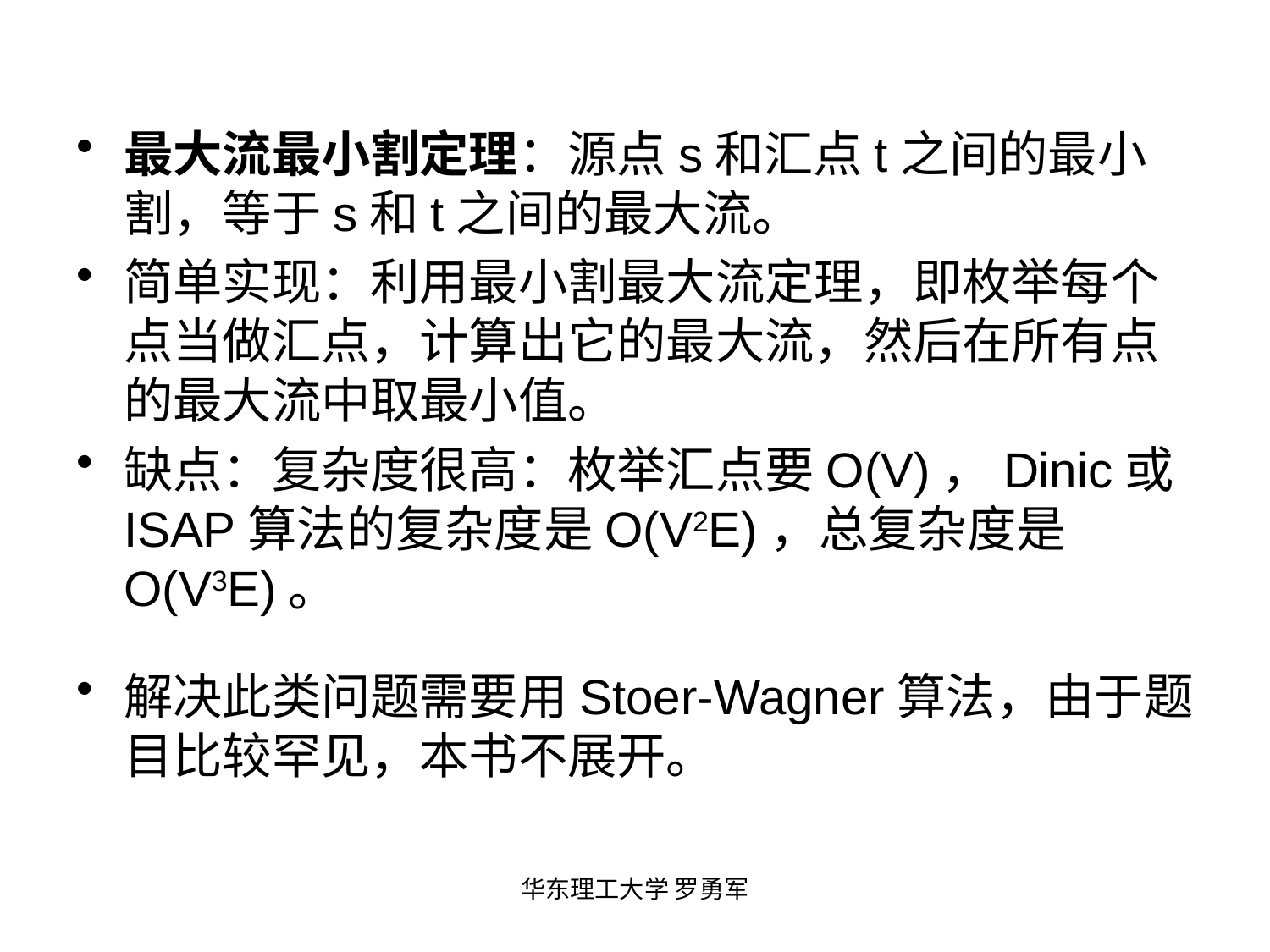

最大流最小割定理：源点s和汇点t之间的最小割，等于s和t之间的最大流。
简单实现：利用最小割最大流定理，即枚举每个点当做汇点，计算出它的最大流，然后在所有点的最大流中取最小值。
缺点：复杂度很高：枚举汇点要O(V)，Dinic或ISAP算法的复杂度是O(V2E)，总复杂度是O(V3E)。

解决此类问题需要用Stoer-Wagner算法，由于题目比较罕见，本书不展开。
华东理工大学 罗勇军